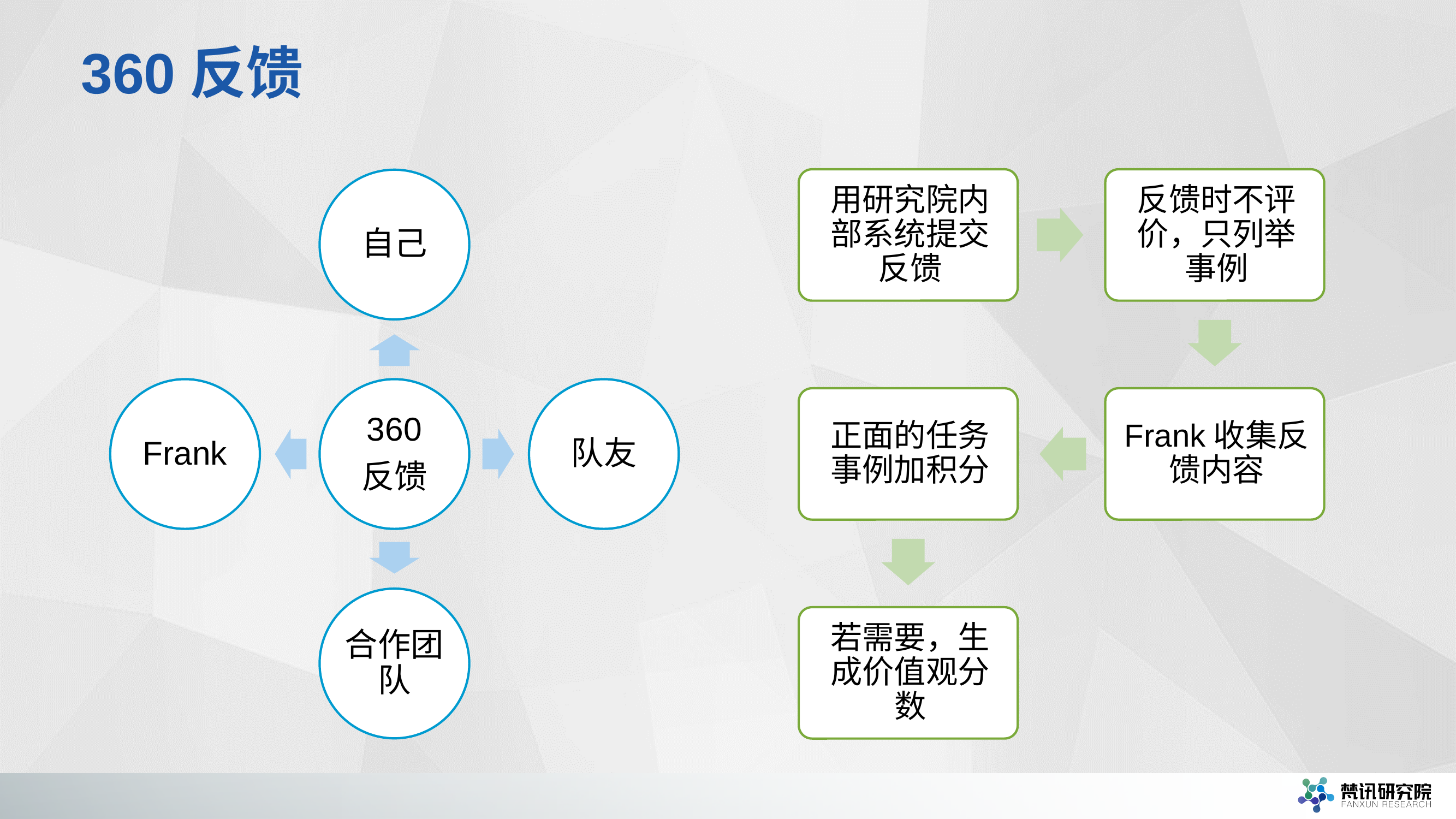

# 360反馈
用研究院内部系统提交反馈

反馈时不评价，只列举事例

Frank收集反馈内容

正面的任务事例加积分

若需要，生成价值观分数
360
反馈

自己

队友

合作团队

Frank